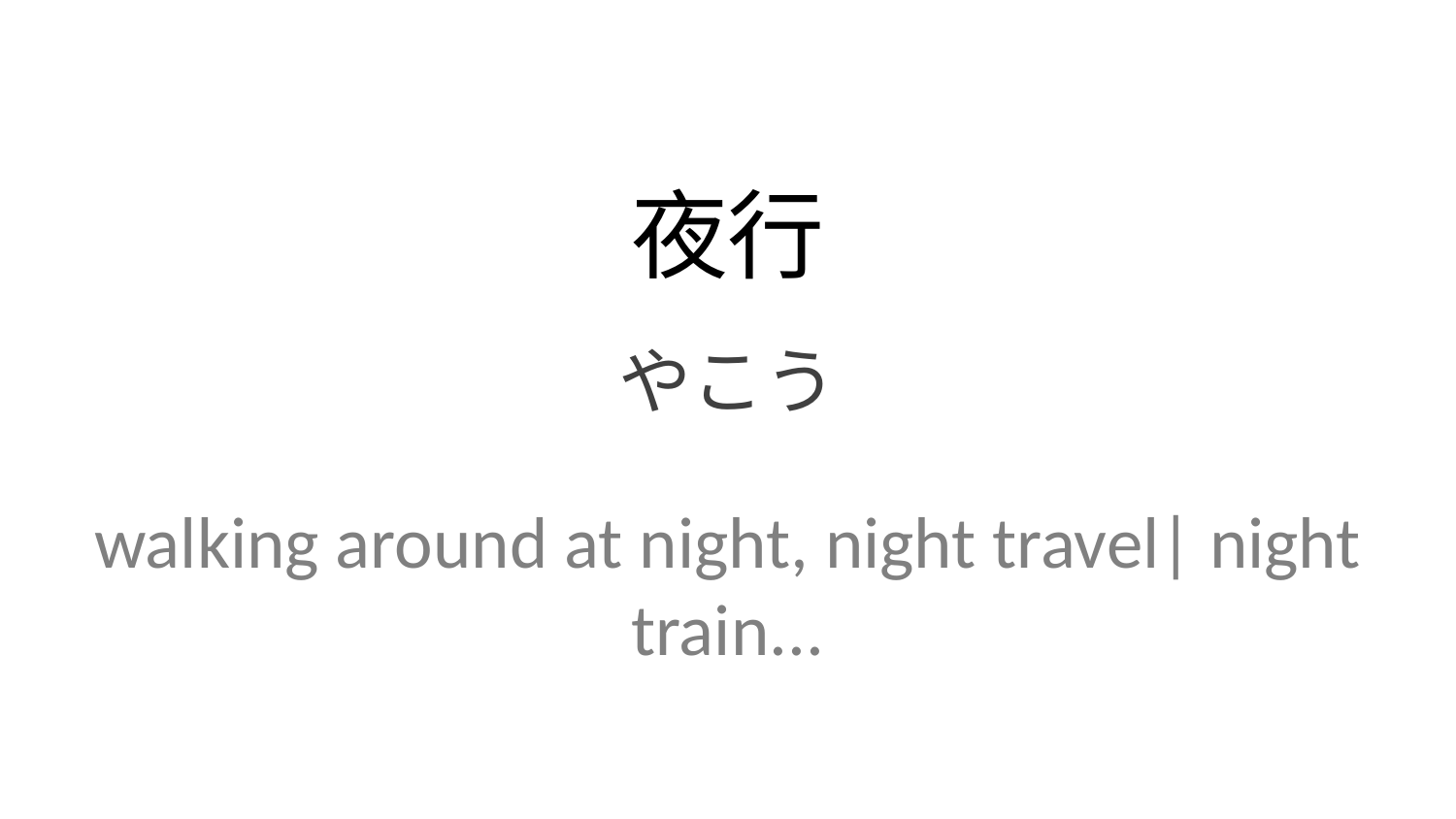

夜行

やこう
walking around at night, night travel| night train...